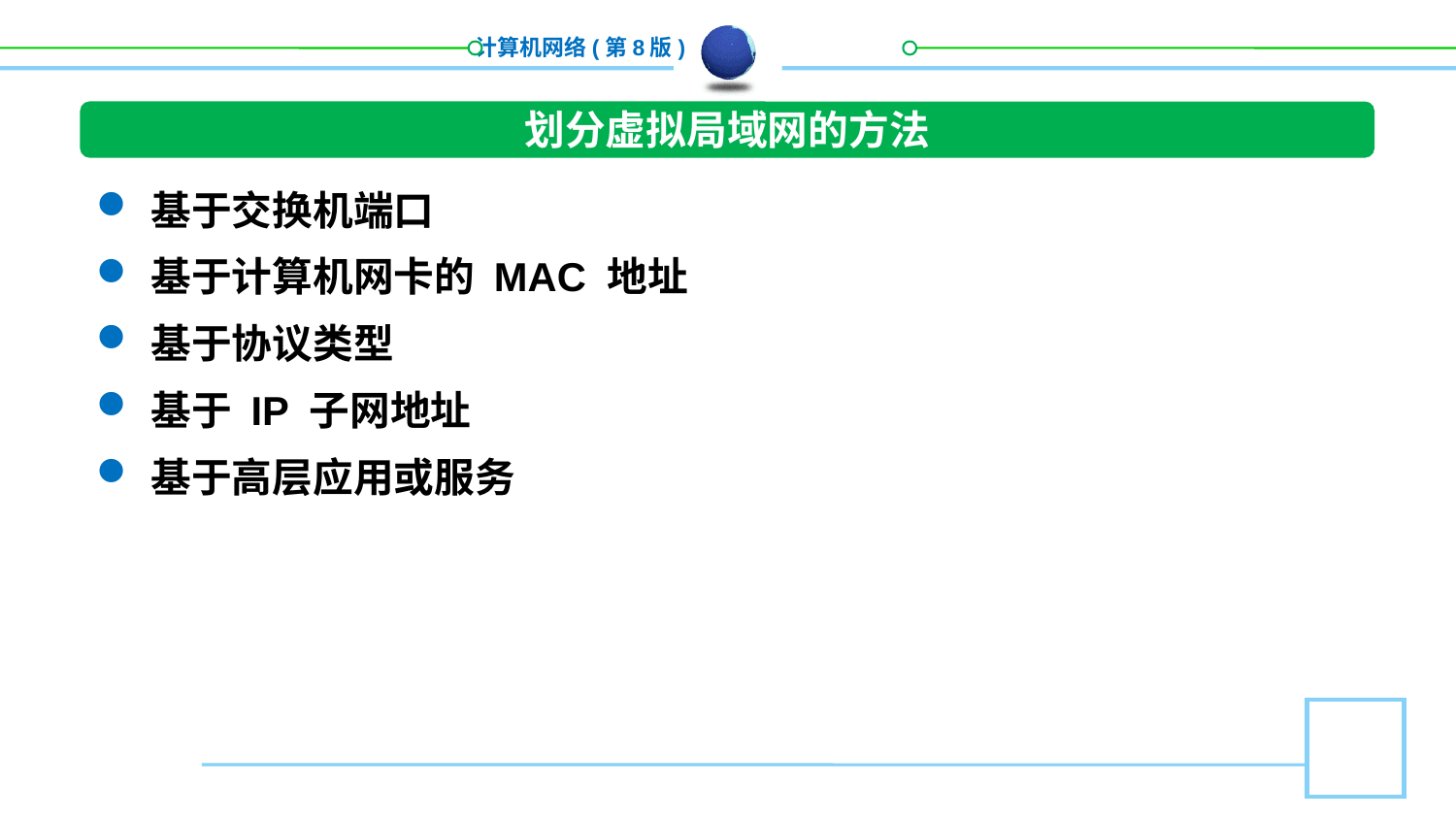

划分虚拟局域网的方法

基于交换机端口
基于计算机网卡的 MAC 地址
基于协议类型
基于 IP 子网地址
基于高层应用或服务